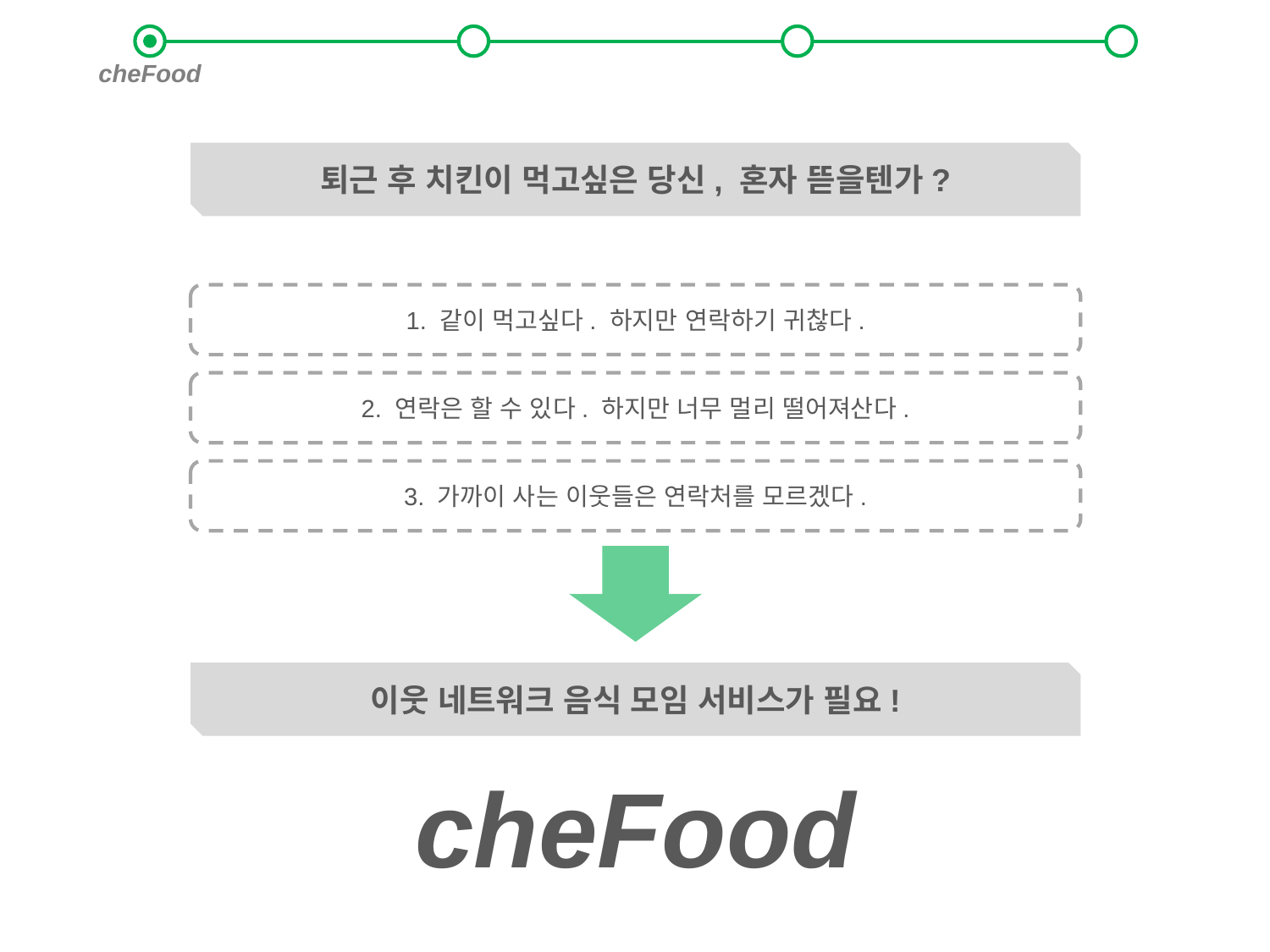

cheFood
퇴근 후 치킨이 먹고싶은 당신, 혼자 뜯을텐가?
1. 같이 먹고싶다. 하지만 연락하기 귀찮다.
2. 연락은 할 수 있다. 하지만 너무 멀리 떨어져산다.
3. 가까이 사는 이웃들은 연락처를 모르겠다.

이웃 네트워크 음식 모임 서비스가 필요!
cheFood